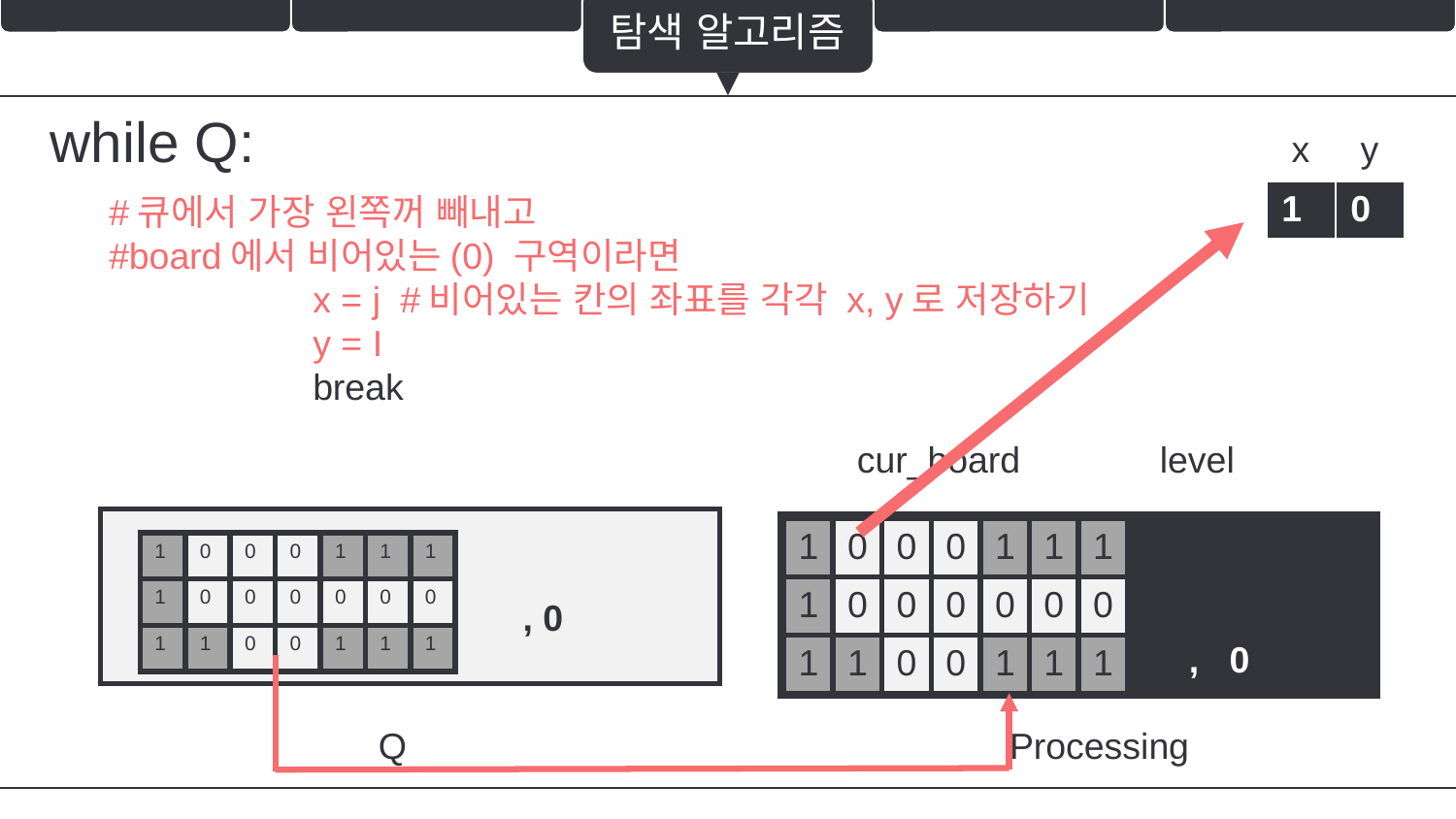

탐색 알고리즘
while Q:
 x     y

#큐에서 가장 왼쪽꺼 빼내고
#board에서 비어있는(0) 구역이라면
                    x = j 	#비어있는 칸의 좌표를 각각 x, y로 저장하기
                    y = I
                    break
| 1 | 0 |
| --- | --- |
cur_board

level
| , 0 |
| --- |
| , 0 |
| --- |
| 1 | 0 | 0 | 0 | 1 | 1 | 1 |
| --- | --- | --- | --- | --- | --- | --- |
| 1 | 0 | 0 | 0 | 0 | 0 | 0 |
| 1 | 1 | 0 | 0 | 1 | 1 | 1 |
| 1 | 0 | 0 | 0 | 1 | 1 | 1 |
| --- | --- | --- | --- | --- | --- | --- |
| 1 | 0 | 0 | 0 | 0 | 0 | 0 |
| 1 | 1 | 0 | 0 | 1 | 1 | 1 |
Q
Processing